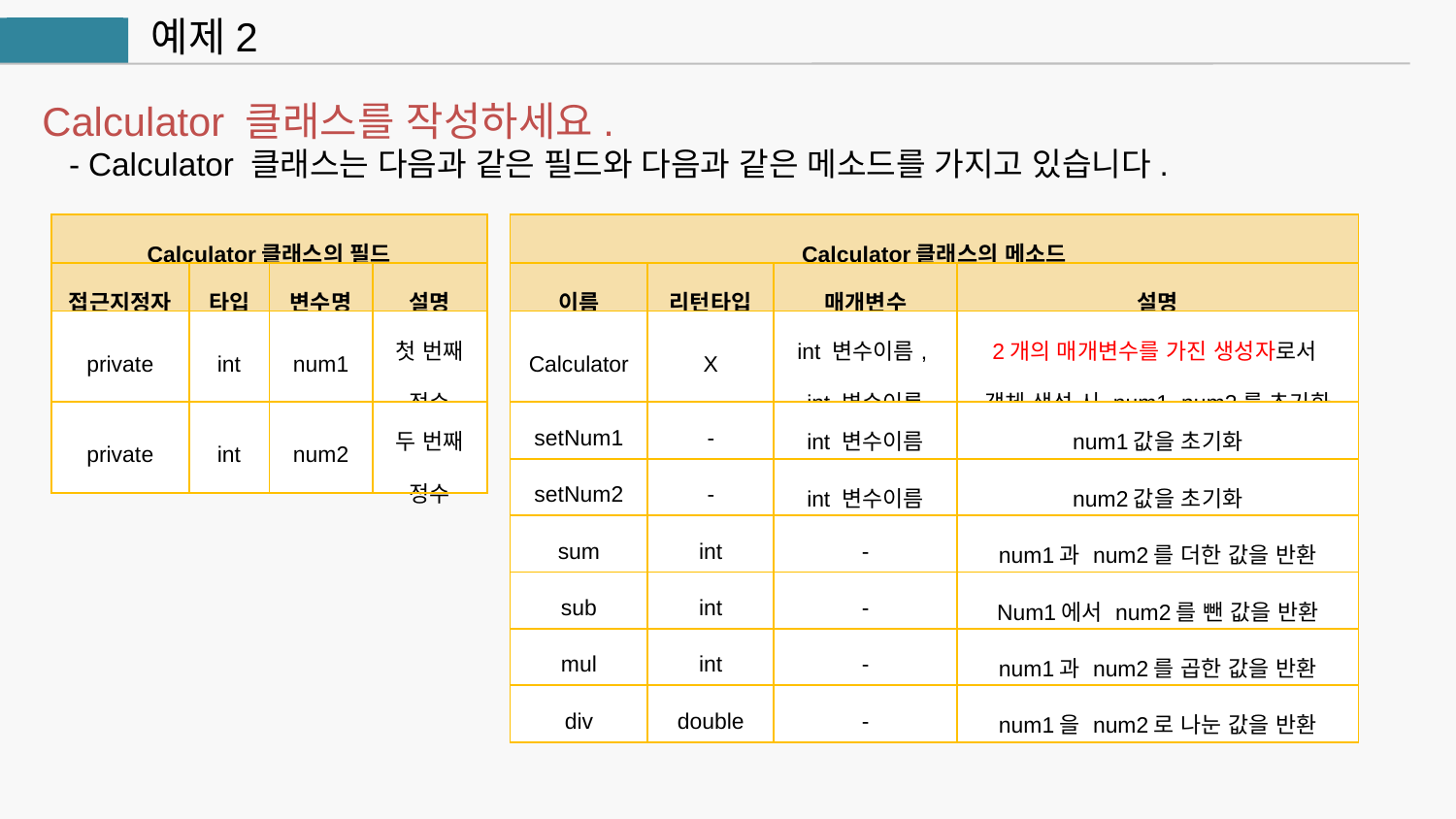

예제2

자바
Calculator 클래스를 작성하세요.
   - Calculator 클래스는 다음과 같은 필드와 다음과 같은 메소드를 가지고 있습니다.
| Calculator클래스의 필드 |  |  |  |
| --- | --- | --- | --- |
| 접근지정자 | 타입 | 변수명 | 설명 |
| private | int | num1 | 첫 번째 정수 |
| private | int | num2 | 두 번째 정수 |
| Calculator클래스의 메소드 |  |  |  |
| --- | --- | --- | --- |
| 이름 | 리턴타입 | 매개변수 | 설명 |
| Calculator | X | int 변수이름, int 변수이름 | 2개의 매개변수를 가진 생성자로서 객체 생성 시 num1, num2를 초기화 |
| setNum1 | - | int 변수이름 | num1값을 초기화 |
| setNum2 | - | int 변수이름 | num2값을 초기화 |
| sum | int | - | num1과 num2를 더한 값을 반환 |
| sub | int | - | Num1에서 num2를 뺀 값을 반환 |
| mul | int | - | num1과 num2를 곱한 값을 반환 |
| div | double | - | num1을 num2로 나눈 값을 반환 |